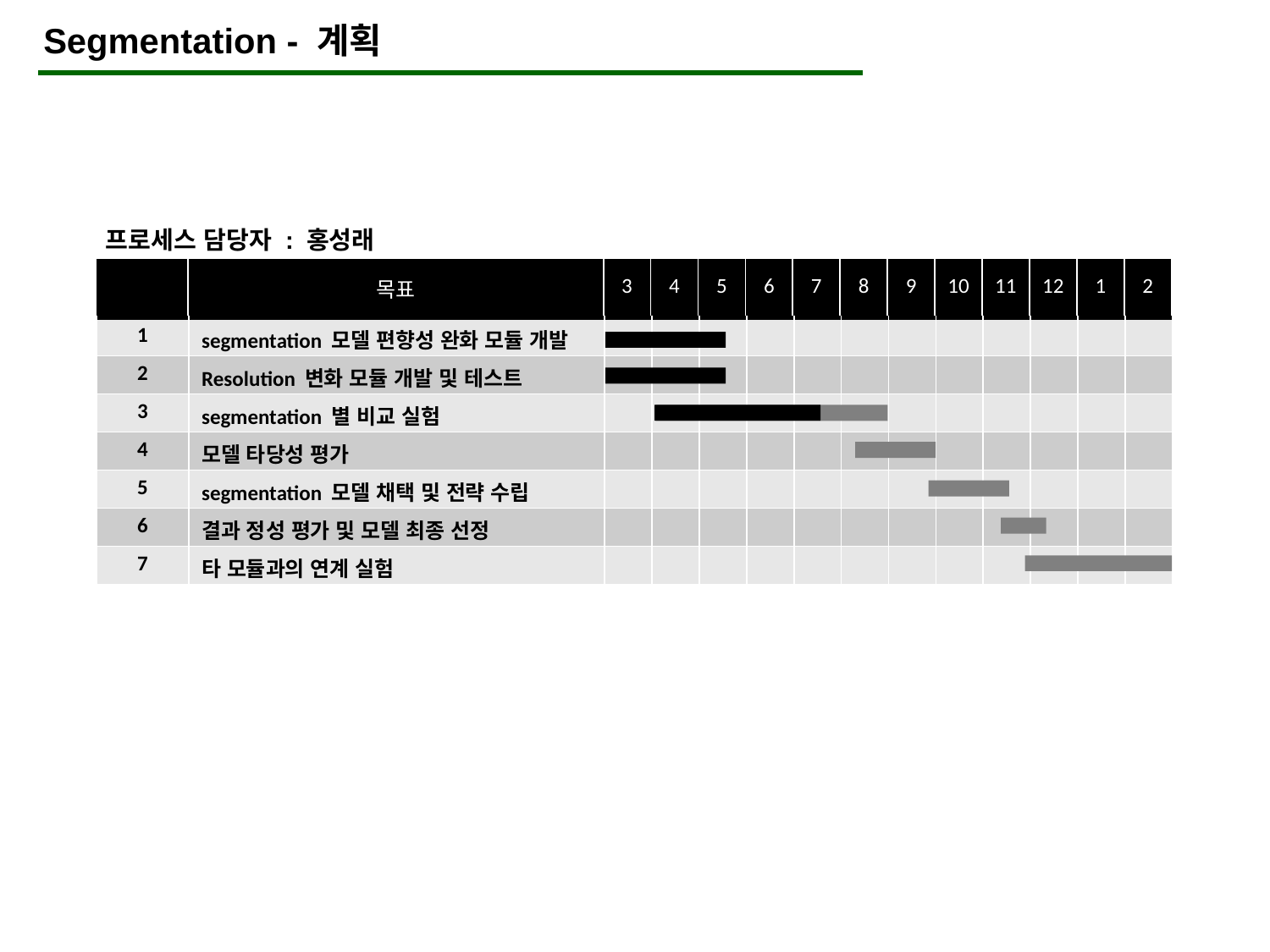

Segmentation - 계획
프로세스 담당자 : 홍성래
|  | 목표 | 3 | 4 | 5 | 6 | 7 | 8 | 9 | 10 | 11 | 12 | 1 | 2 |
| --- | --- | --- | --- | --- | --- | --- | --- | --- | --- | --- | --- | --- | --- |
| 1 | segmentation 모델 편향성 완화 모듈 개발 |  |  |  |  |  |  |  |  |  |  |  |  |
| --- | --- | --- | --- | --- | --- | --- | --- | --- | --- | --- | --- | --- | --- |
| 2 | Resolution 변화 모듈 개발 및 테스트 |  |  |  |  |  |  |  |  |  |  |  |  |
| 3 | segmentation 별 비교 실험 |  |  |  |  |  |  |  |  |  |  |  |  |
| 4 | 모델 타당성 평가 |  |  |  |  |  |  |  |  |  |  |  |  |
| 5 | segmentation 모델 채택 및 전략 수립 |  |  |  |  |  |  |  |  |  |  |  |  |
| 6 | 결과 정성 평가 및 모델 최종 선정 |  |  |  |  |  |  |  |  |  |  |  |  |
| 7 | 타 모듈과의 연계 실험 |  |  |  |  |  |  |  |  |  |  |  |  |